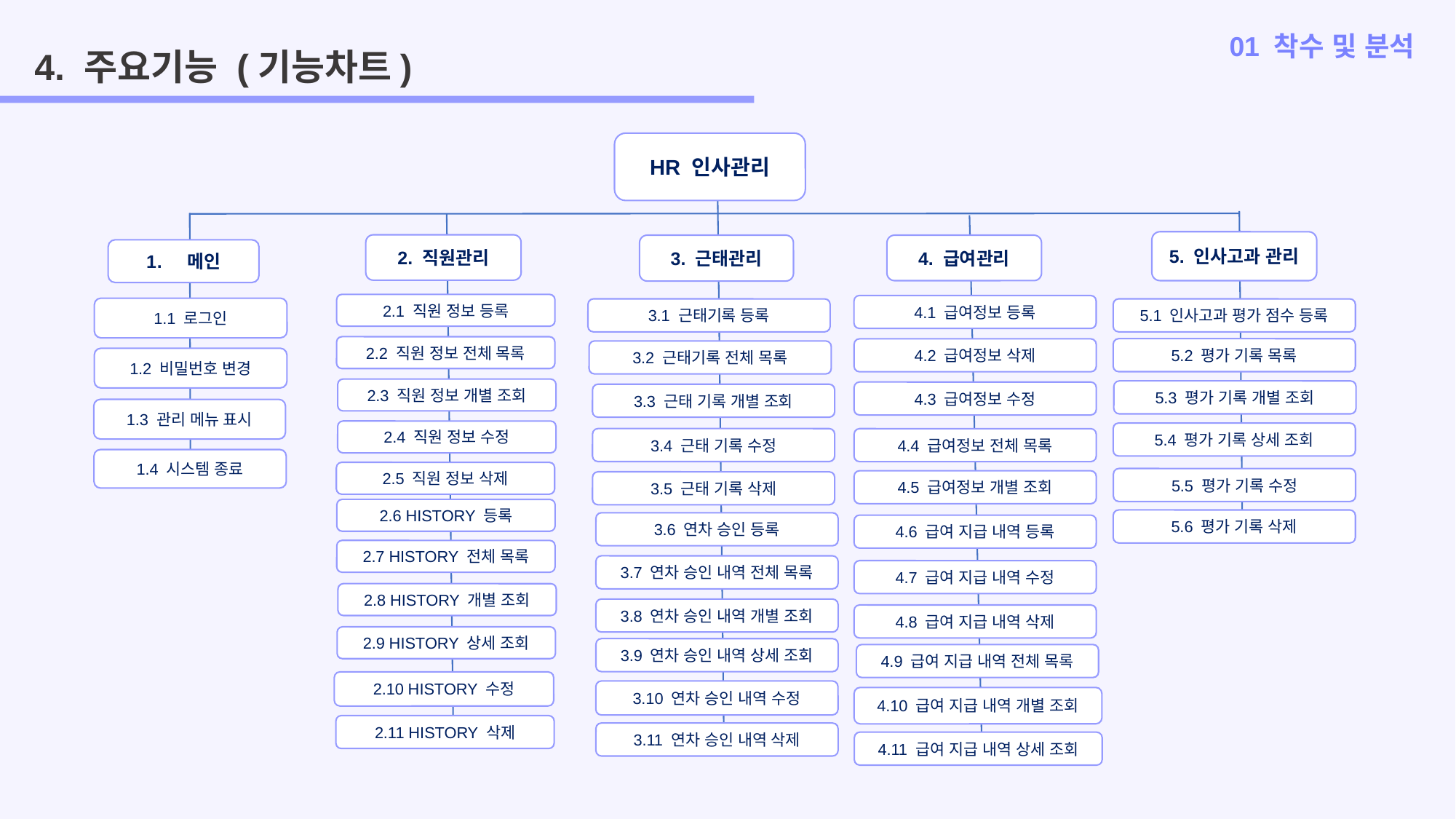

01 착수 및 분석

4. 주요기능 (기능차트)

HR 인사관리
5. 인사고과 관리
2. 직원관리
4. 급여관리
3. 근태관리
메인
2.1 직원 정보 등록
4.1 급여정보 등록
1.1 로그인
3.1 근태기록 등록
5.1 인사고과 평가 점수 등록
2.2 직원 정보 전체 목록
5.2 평가 기록 목록
4.2 급여정보 삭제
3.2 근태기록 전체 목록
1.2 비밀번호 변경
2.3 직원 정보 개별 조회
5.3 평가 기록 개별 조회
4.3 급여정보 수정
3.3 근태 기록 개별 조회
1.3 관리 메뉴 표시
2.4 직원 정보 수정
5.4 평가 기록 상세 조회
3.4 근태 기록 수정
4.4 급여정보 전체 목록
1.4 시스템 종료
2.5 직원 정보 삭제
5.5 평가 기록 수정
4.5 급여정보 개별 조회
3.5 근태 기록 삭제
2.6 HISTORY 등록
5.6 평가 기록 삭제
3.6 연차 승인 등록
4.6 급여 지급 내역 등록
2.7 HISTORY 전체 목록
3.7 연차 승인 내역 전체 목록
4.7 급여 지급 내역 수정
2.8 HISTORY 개별 조회
3.8 연차 승인 내역 개별 조회
4.8 급여 지급 내역 삭제
2.9 HISTORY 상세 조회
3.9 연차 승인 내역 상세 조회
4.9 급여 지급 내역 전체 목록
2.10 HISTORY 수정
3.10 연차 승인 내역 수정
4.10 급여 지급 내역 개별 조회
2.11 HISTORY 삭제
3.11 연차 승인 내역 삭제
4.11 급여 지급 내역 상세 조회